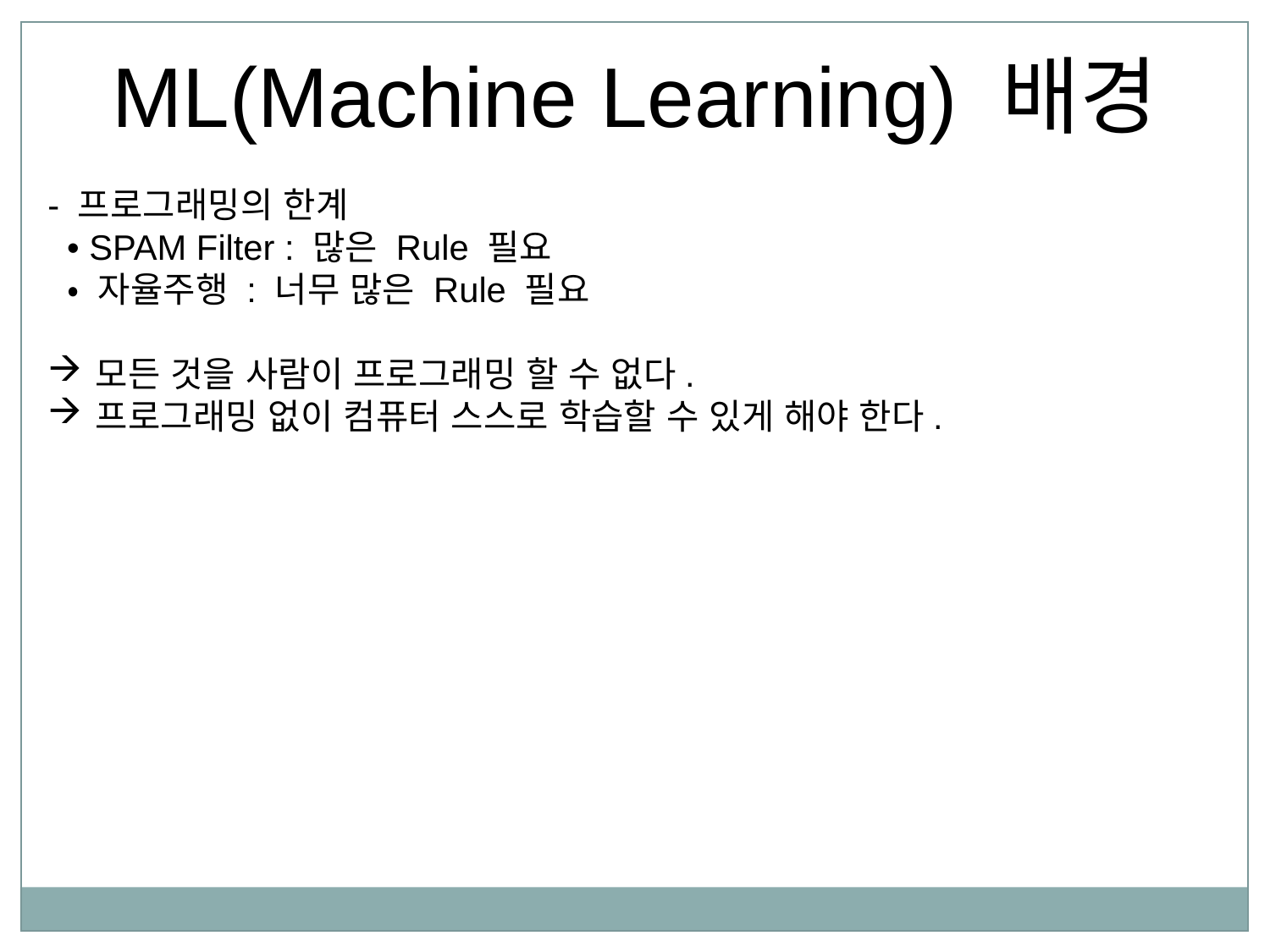

ML(Machine Learning) 배경
- 프로그래밍의 한계
  • SPAM Filter : 많은 Rule 필요
  • 자율주행 : 너무 많은 Rule 필요

모든 것을 사람이 프로그래밍 할 수 없다.
프로그래밍 없이 컴퓨터 스스로 학습할 수 있게 해야 한다.